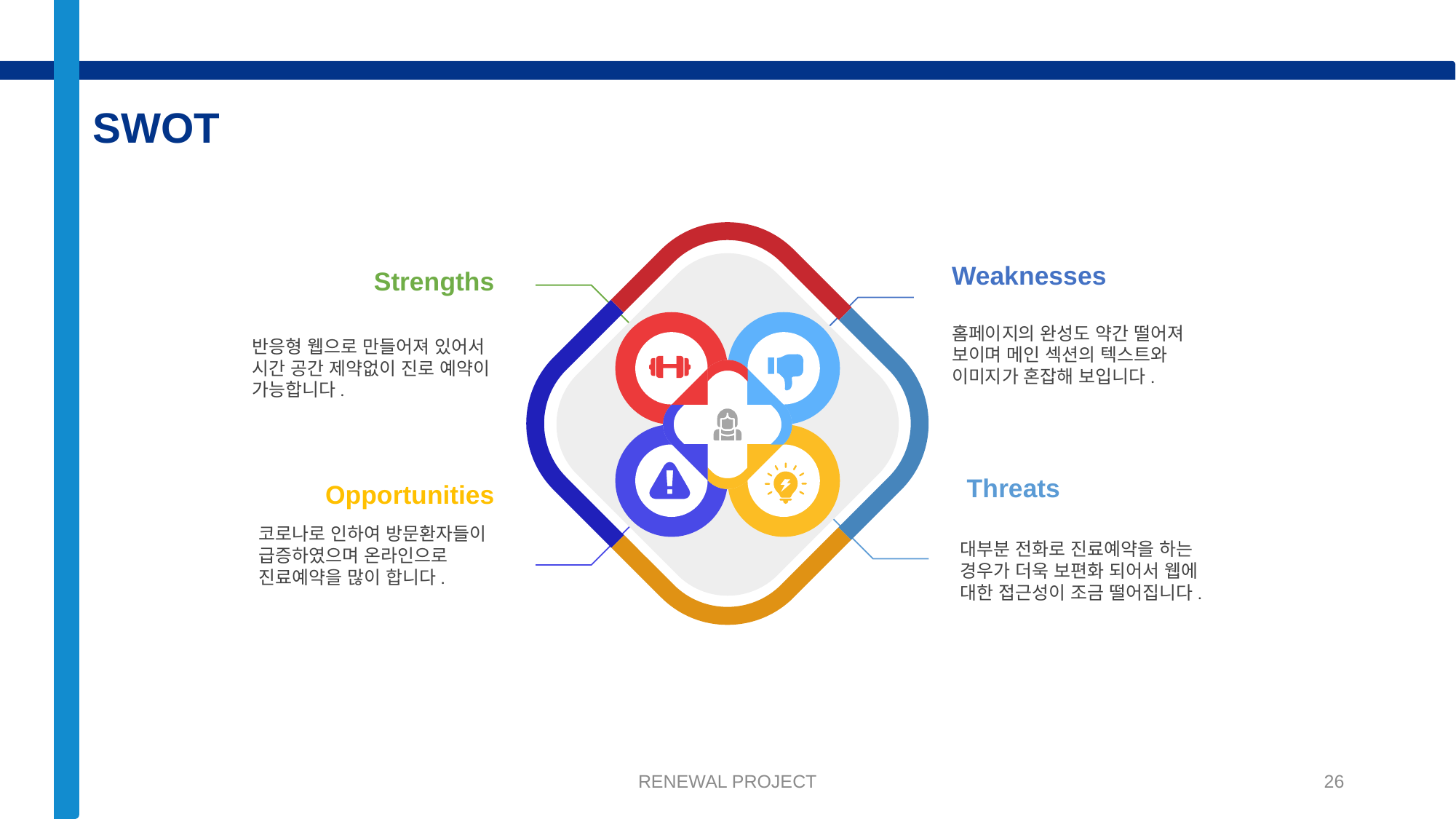

SWOT

Weaknesses
홈페이지의 완성도 약간 떨어져 보이며 메인 섹션의 텍스트와 이미지가 혼잡해 보입니다.

Strengths
반응형 웹으로 만들어져 있어서 시간 공간 제약없이 진로 예약이 가능합니다.

Threats
대부분 전화로 진료예약을 하는 경우가 더욱 보편화 되어서 웹에 대한 접근성이 조금 떨어집니다.

Opportunities
코로나로 인하여 방문환자들이 급증하였으며 온라인으로 진료예약을 많이 합니다.

RENEWAL PROJECT
26